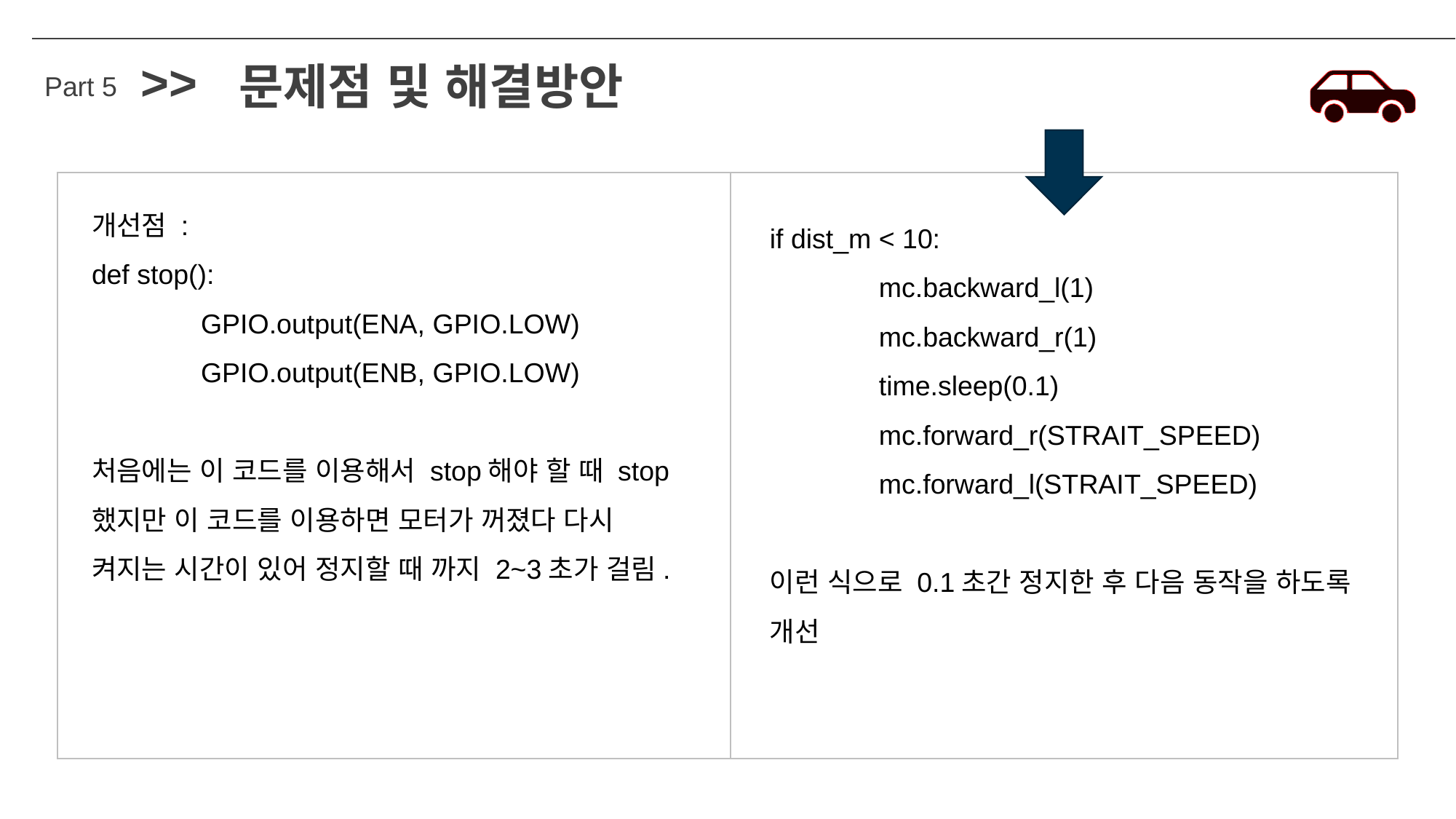

>>
문제점 및 해결방안
Part 5

개선점 :
def stop():
	GPIO.output(ENA, GPIO.LOW)
	GPIO.output(ENB, GPIO.LOW)

처음에는 이 코드를 이용해서 stop해야 할 때 stop했지만 이 코드를 이용하면 모터가 꺼졌다 다시 켜지는 시간이 있어 정지할 때 까지 2~3초가 걸림.

if dist_m < 10:
	mc.backward_l(1)
	mc.backward_r(1)
	time.sleep(0.1)
	mc.forward_r(STRAIT_SPEED)
	mc.forward_l(STRAIT_SPEED)

이런 식으로 0.1초간 정지한 후 다음 동작을 하도록 개선